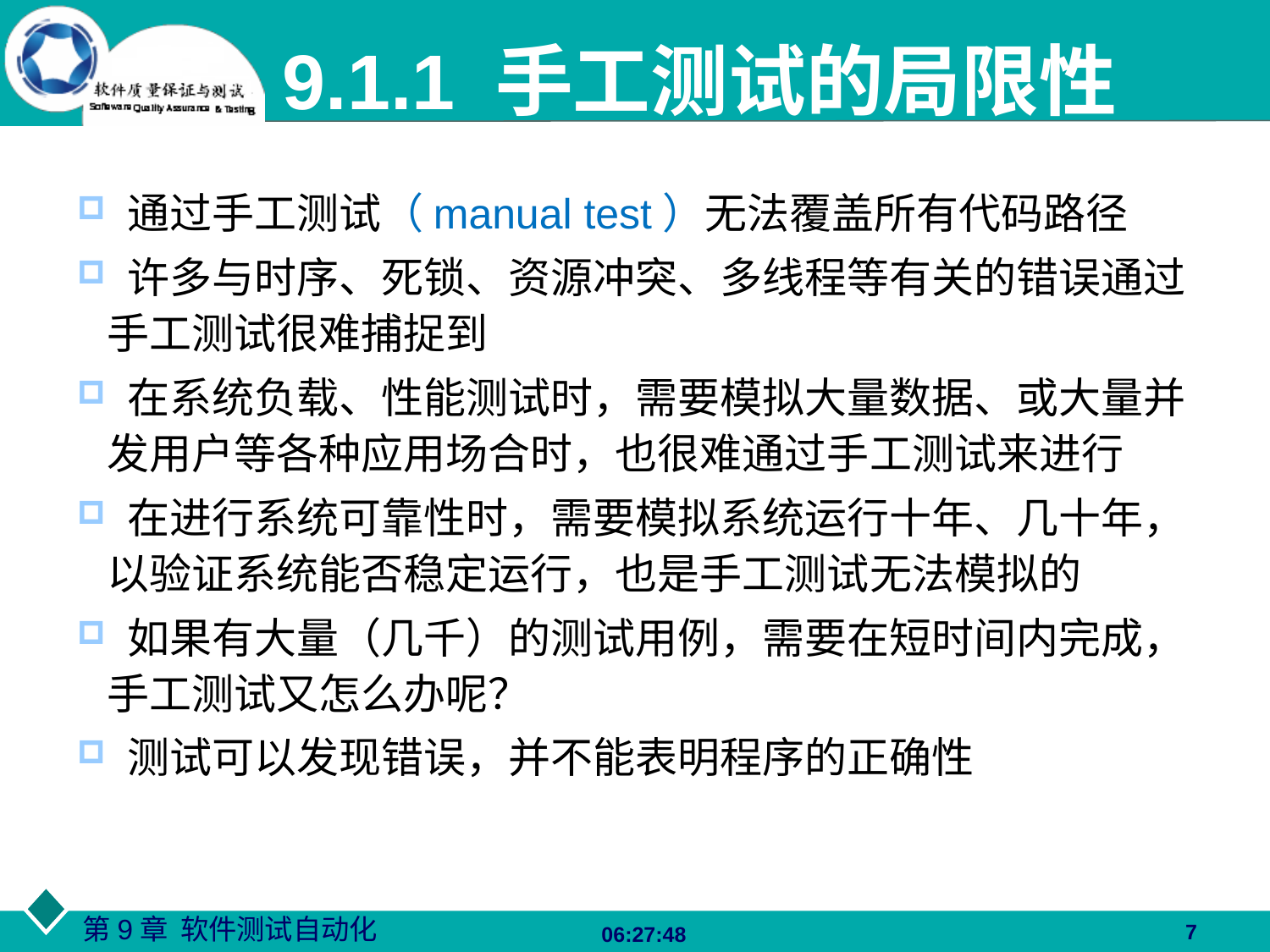

9.1.1 手工测试的局限性
 通过手工测试（manual test）无法覆盖所有代码路径
 许多与时序、死锁、资源冲突、多线程等有关的错误通过手工测试很难捕捉到
 在系统负载、性能测试时，需要模拟大量数据、或大量并发用户等各种应用场合时，也很难通过手工测试来进行
 在进行系统可靠性时，需要模拟系统运行十年、几十年，以验证系统能否稳定运行，也是手工测试无法模拟的
 如果有大量（几千）的测试用例，需要在短时间内完成，手工测试又怎么办呢？
 测试可以发现错误，并不能表明程序的正确性
7
06:27:48